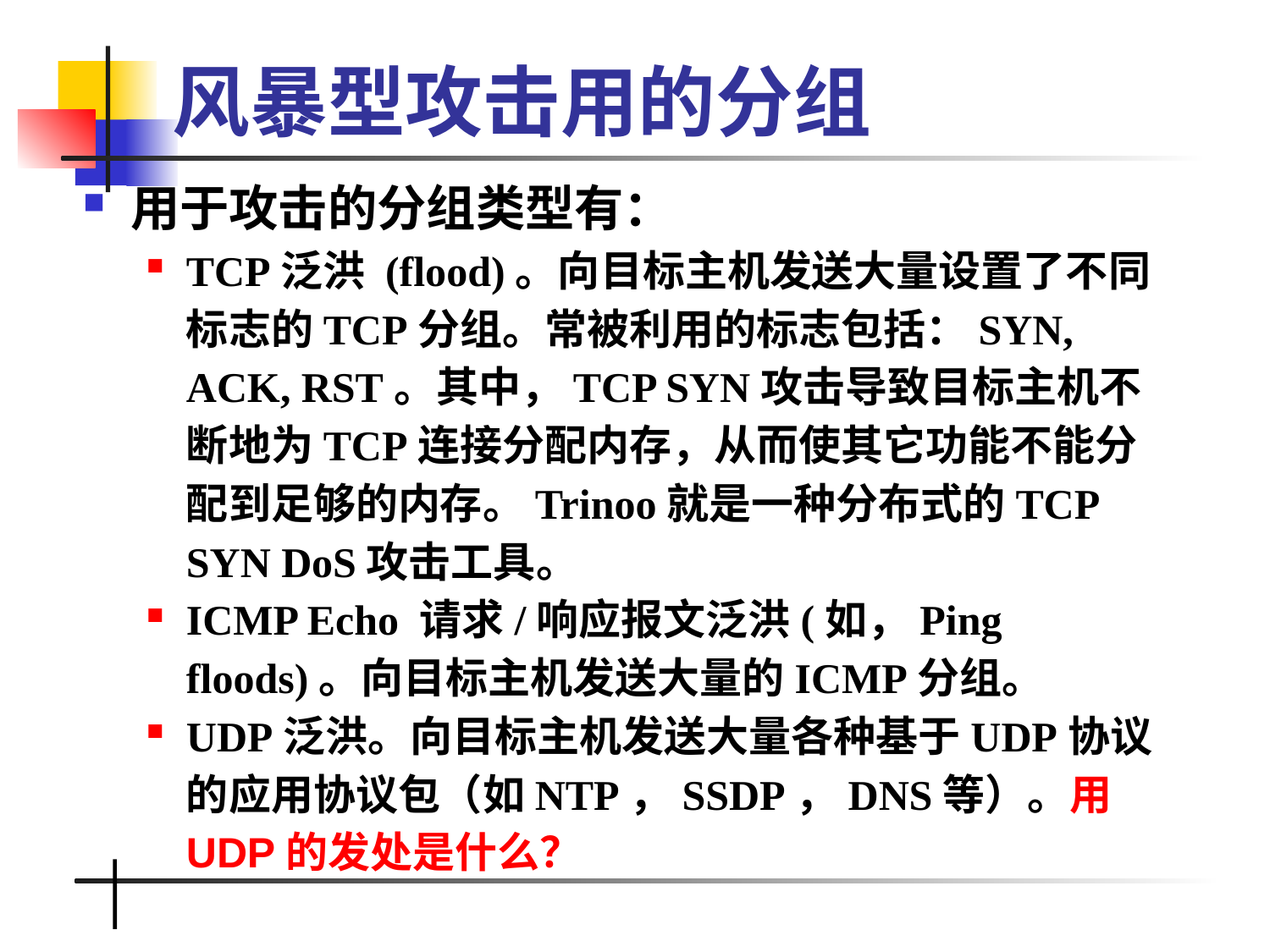

# 风暴型攻击用的分组
用于攻击的分组类型有：
TCP泛洪 (flood)。向目标主机发送大量设置了不同标志的TCP分组。常被利用的标志包括：SYN, ACK, RST。其中，TCP SYN攻击导致目标主机不断地为TCP连接分配内存，从而使其它功能不能分配到足够的内存。Trinoo就是一种分布式的TCP SYN DoS攻击工具。
ICMP Echo 请求/响应报文泛洪(如，Ping floods)。向目标主机发送大量的ICMP分组。
UDP泛洪。向目标主机发送大量各种基于UDP协议的应用协议包（如NTP，SSDP，DNS等）。用UDP的发处是什么？